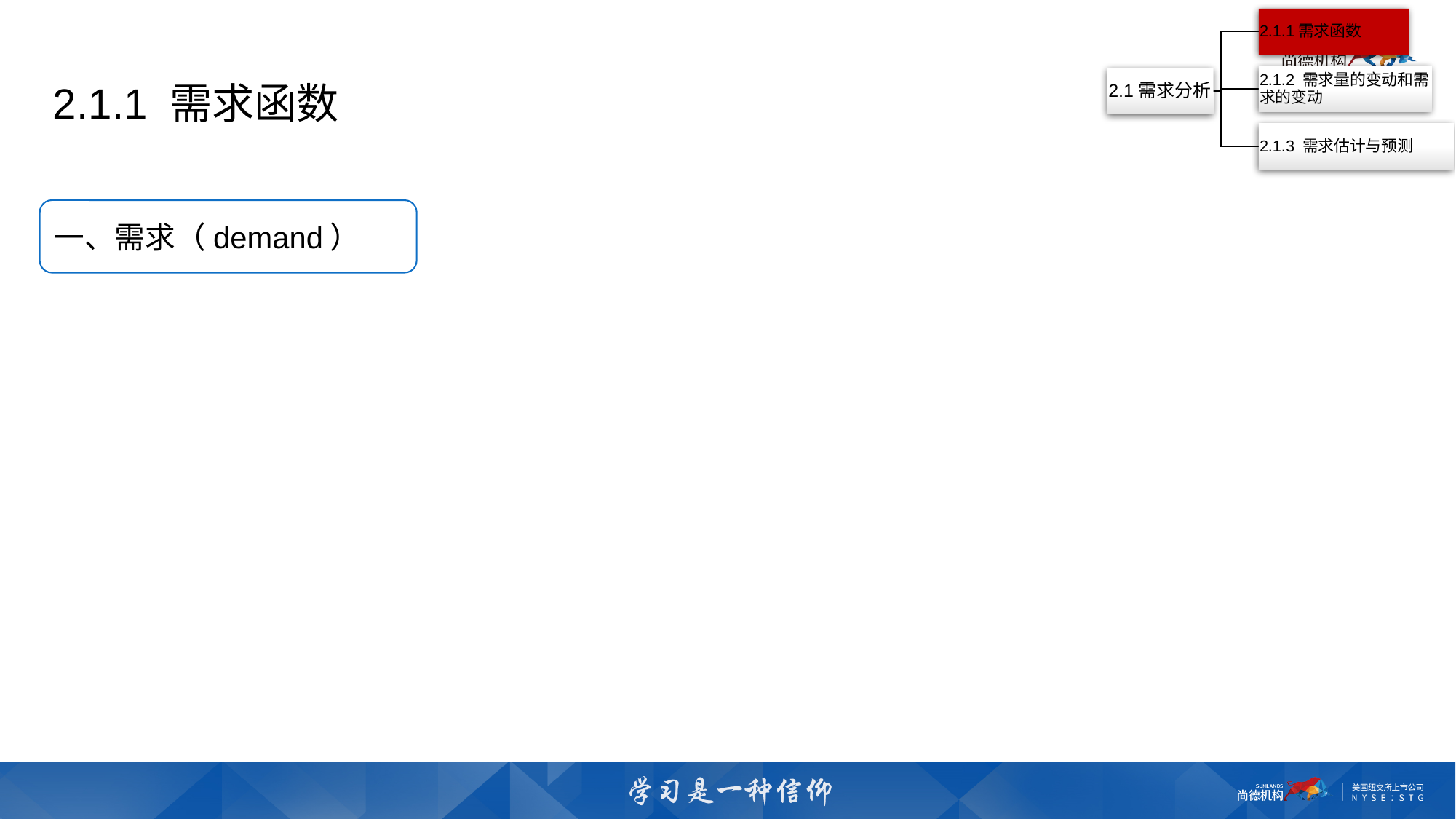

2.1需求分析
2.1.1需求函数
2.1.2 需求量的变动和需求的变动
2.1.3 需求估计与预测
2.1.1 需求函数
一、需求（demand）